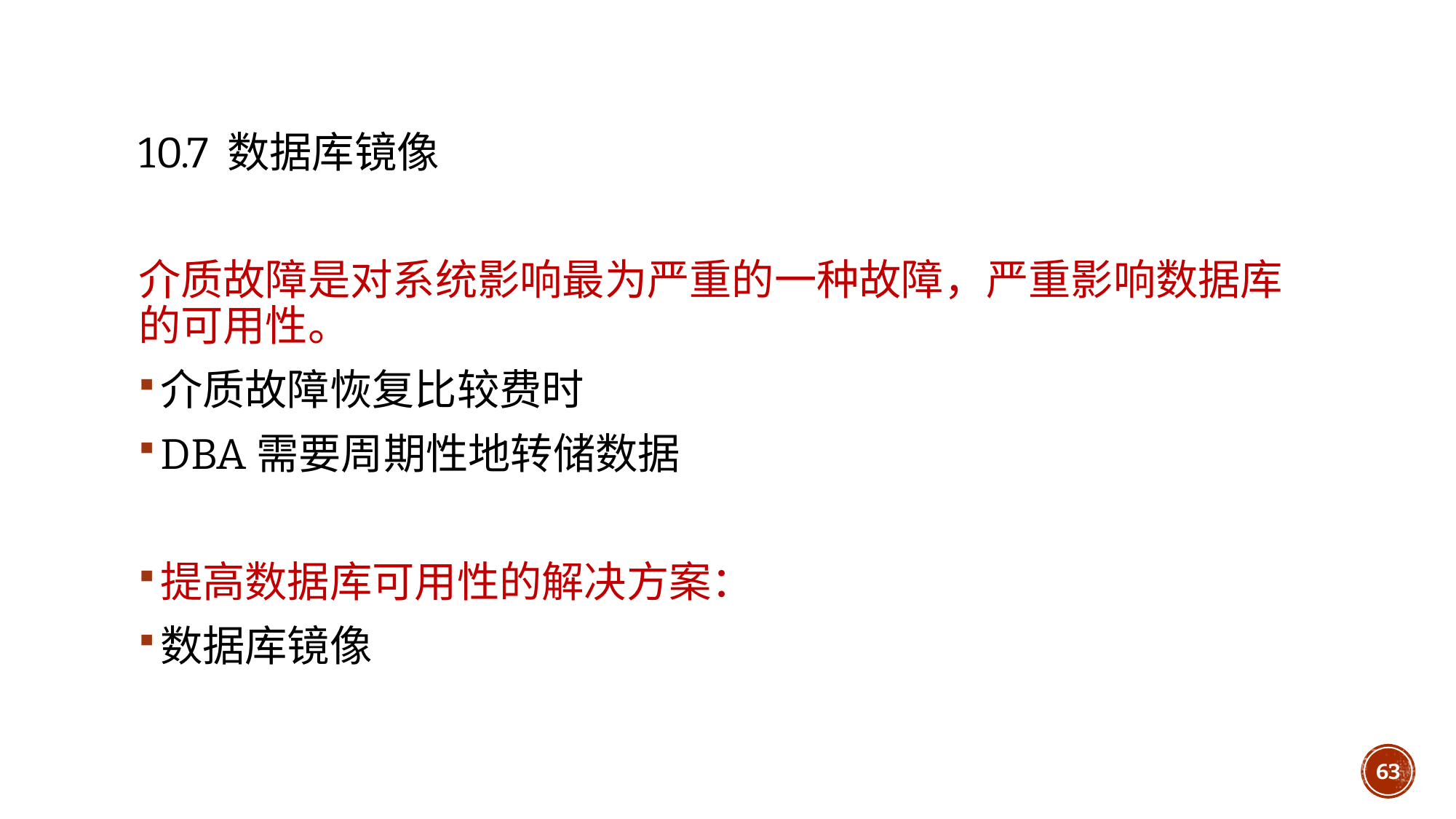

# 10.7 数据库镜像
介质故障是对系统影响最为严重的一种故障，严重影响数据库的可用性。
介质故障恢复比较费时
DBA需要周期性地转储数据

提高数据库可用性的解决方案：
数据库镜像
63